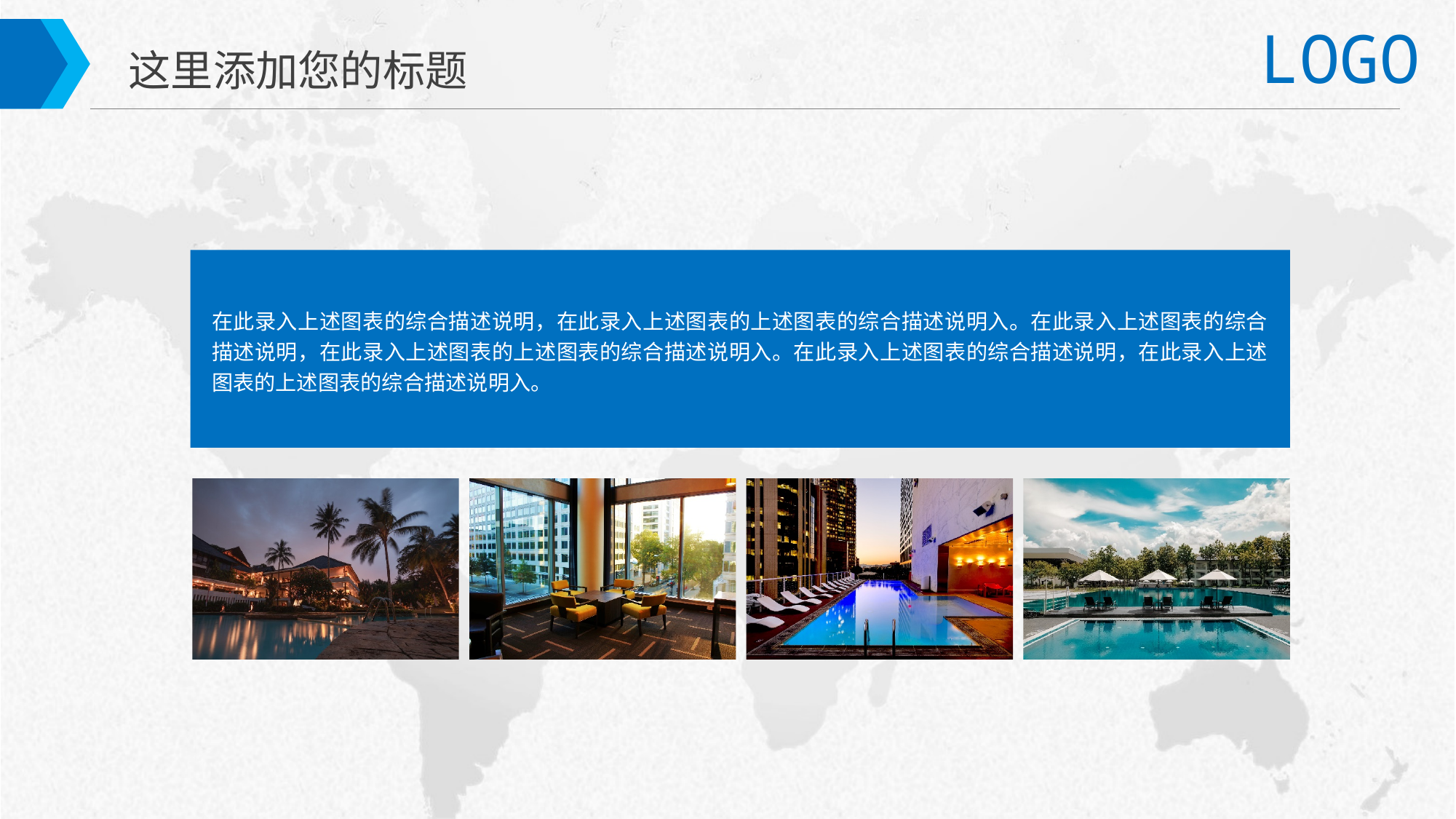

这里添加您的标题
在此录入上述图表的综合描述说明，在此录入上述图表的上述图表的综合描述说明入。在此录入上述图表的综合描述说明，在此录入上述图表的上述图表的综合描述说明入。在此录入上述图表的综合描述说明，在此录入上述图表的上述图表的综合描述说明入。